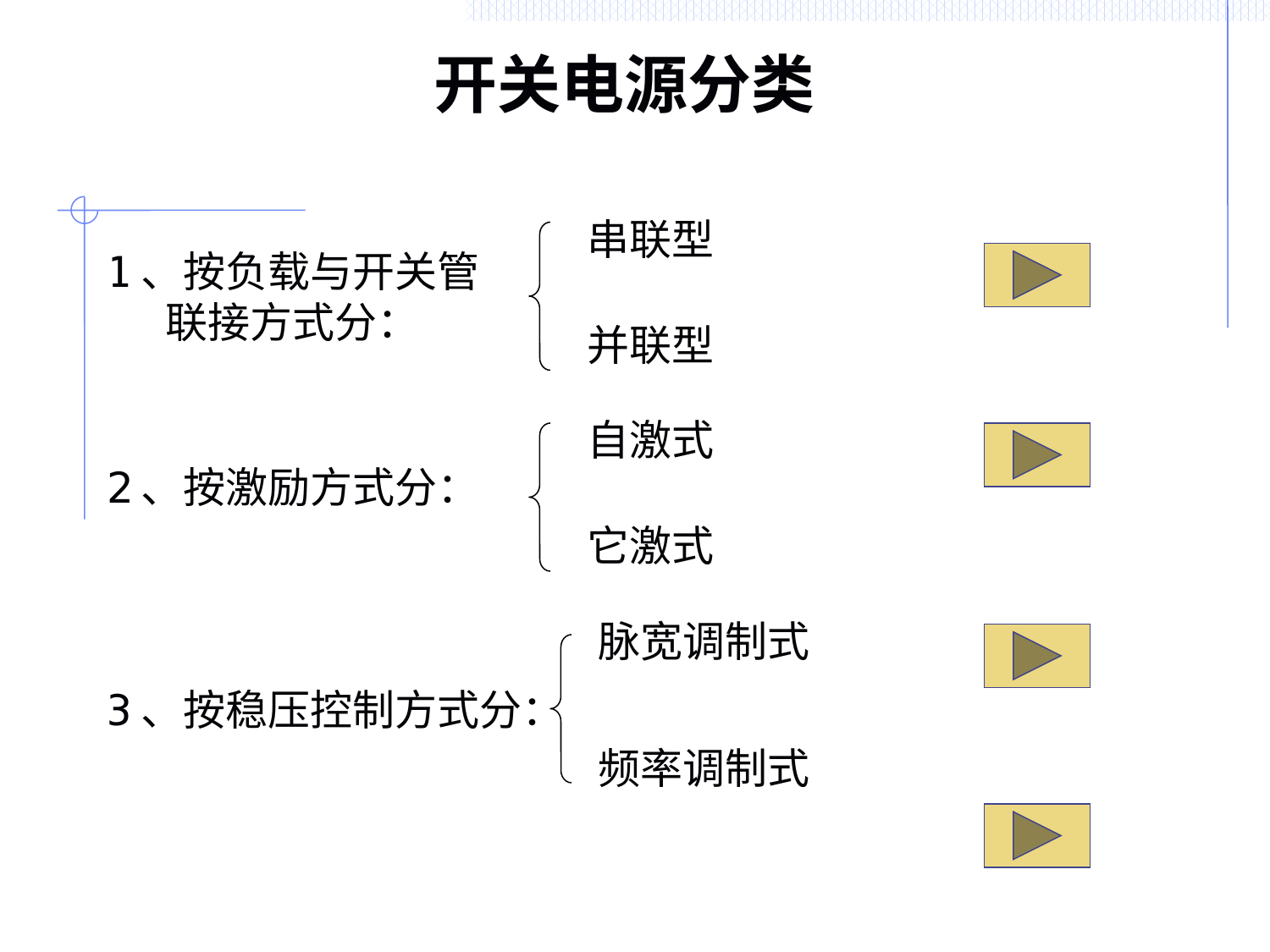

# 开关电源分类
串联型

并联型
1、按负载与开关管
     联接方式分：

自激式

它激式
2、按激励方式分：

脉宽调制式

频率调制式
3、按稳压控制方式分：